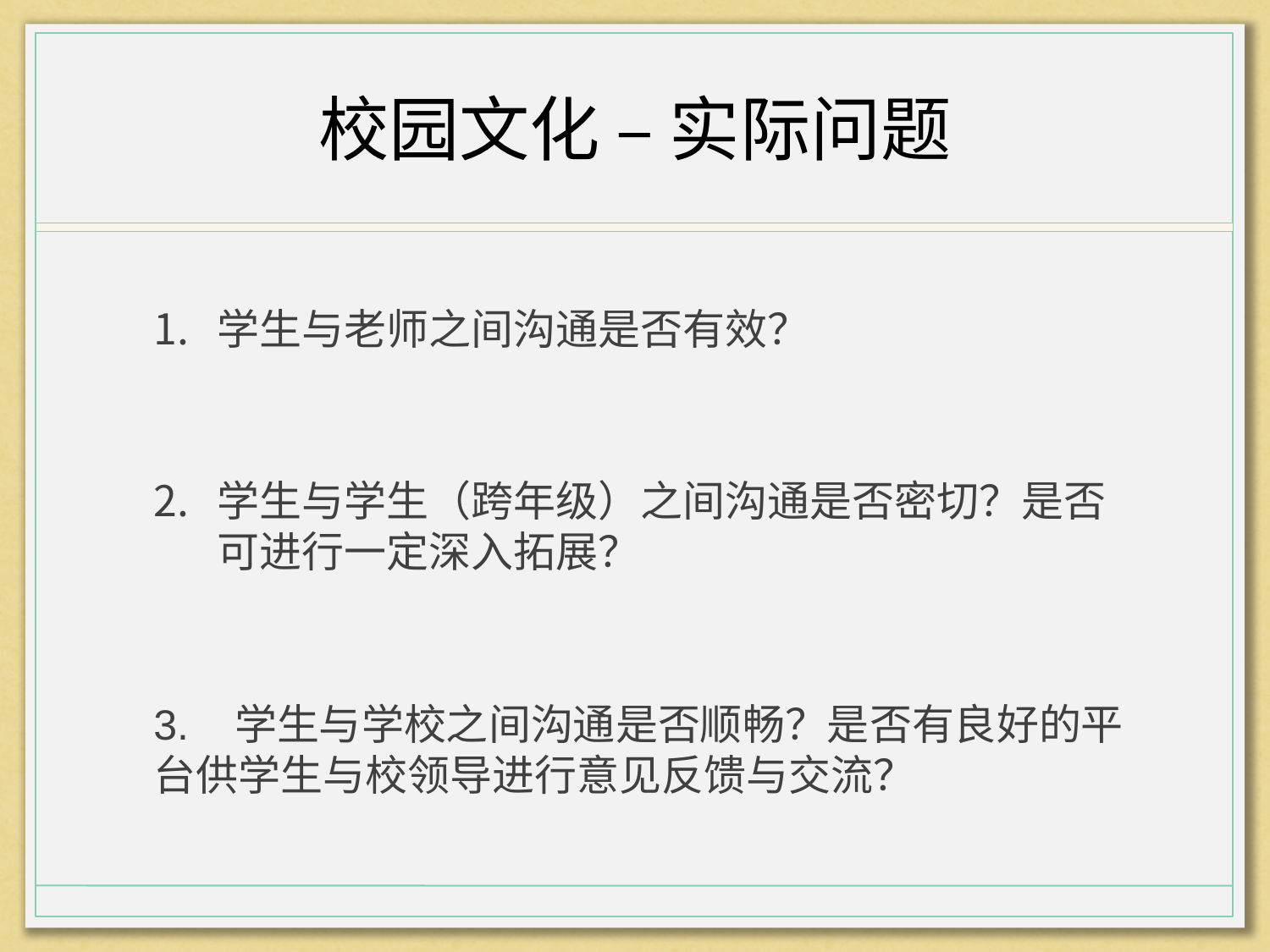

# 校园文化 – 实际问题
学生与老师之间沟通是否有效？

学生与学生（跨年级）之间沟通是否密切？是否可进行一定深入拓展？

3.   学生与学校之间沟通是否顺畅？是否有良好的平台供学生与校领导进行意见反馈与交流？